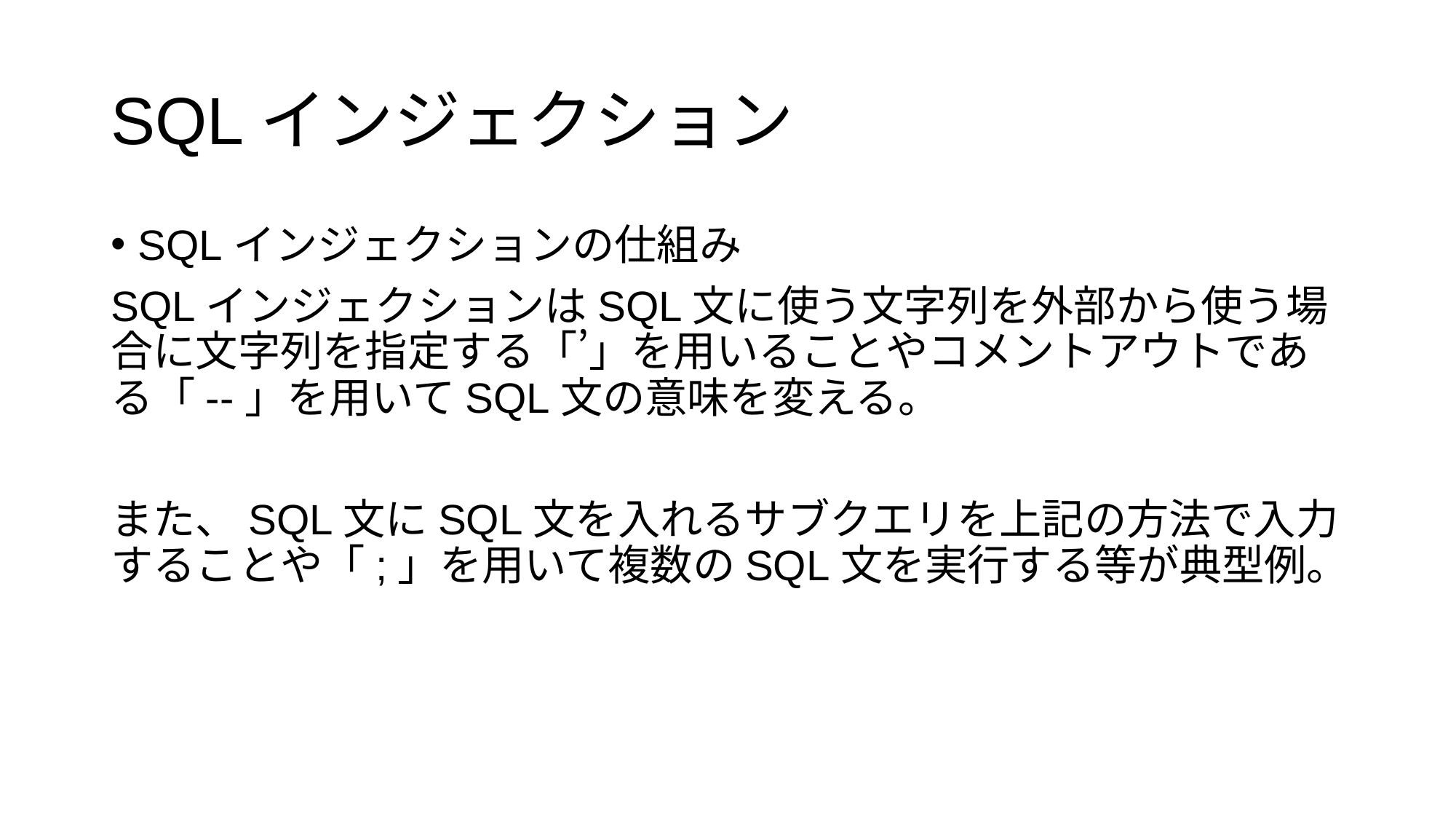

# SQLインジェクション
SQLインジェクションの仕組み
SQLインジェクションはSQL文に使う文字列を外部から使う場合に文字列を指定する「’」を用いることやコメントアウトである「--」を用いてSQL文の意味を変える。

また、SQL文にSQL文を入れるサブクエリを上記の方法で入力することや「;」を用いて複数のSQL文を実行する等が典型例。